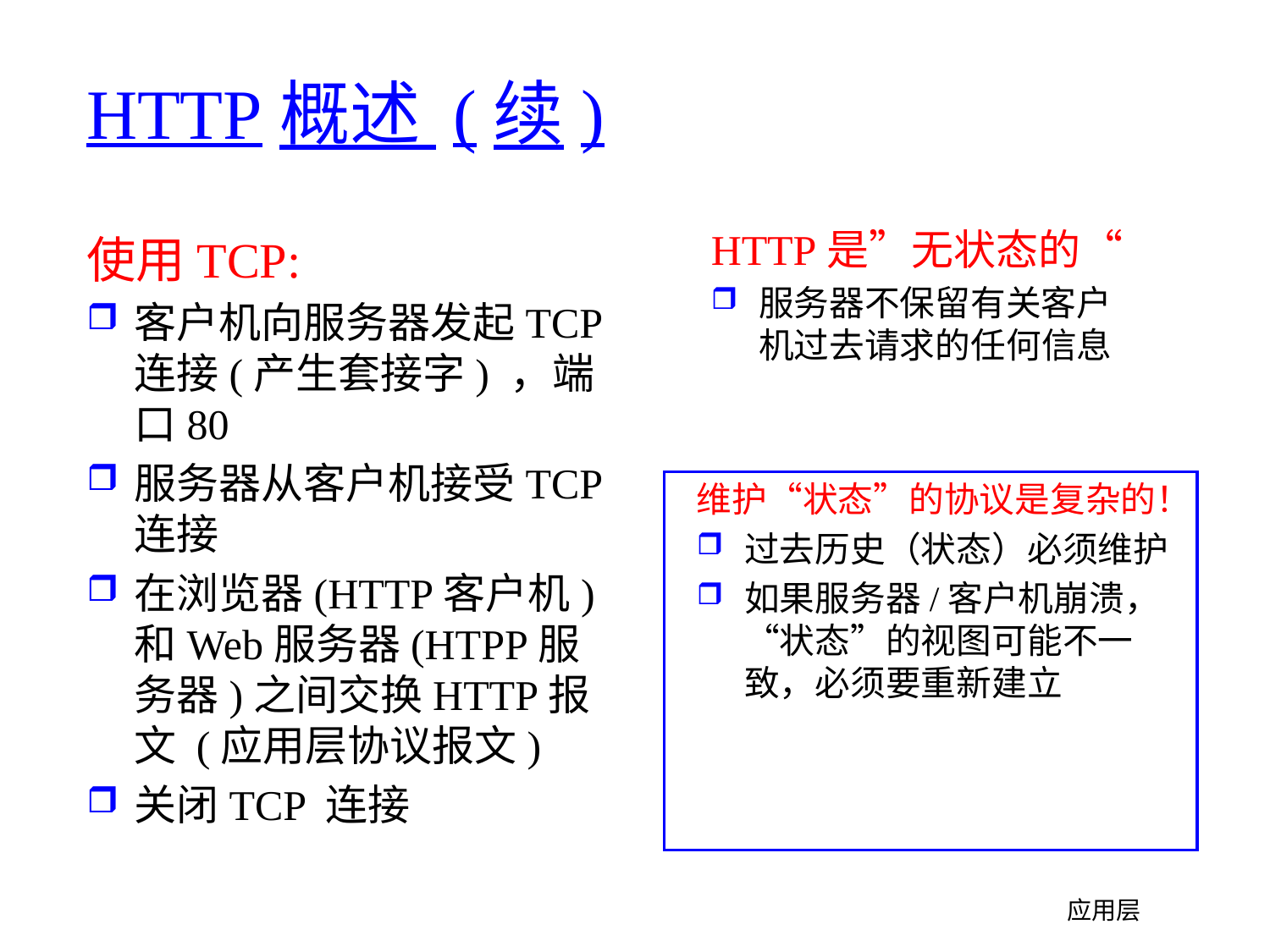

# HTTP概述 (续)
HTTP是”无状态的“
服务器不保留有关客户机过去请求的任何信息
使用TCP:
客户机向服务器发起TCP连接(产生套接字) ，端口80
服务器从客户机接受TCP连接
在浏览器(HTTP客户机)和Web服务器(HTPP服务器)之间交换HTTP报文 (应用层协议报文)
关闭TCP 连接
维护“状态”的协议是复杂的！
过去历史（状态）必须维护
如果服务器/客户机崩溃，“状态”的视图可能不一致，必须要重新建立

应用层
24